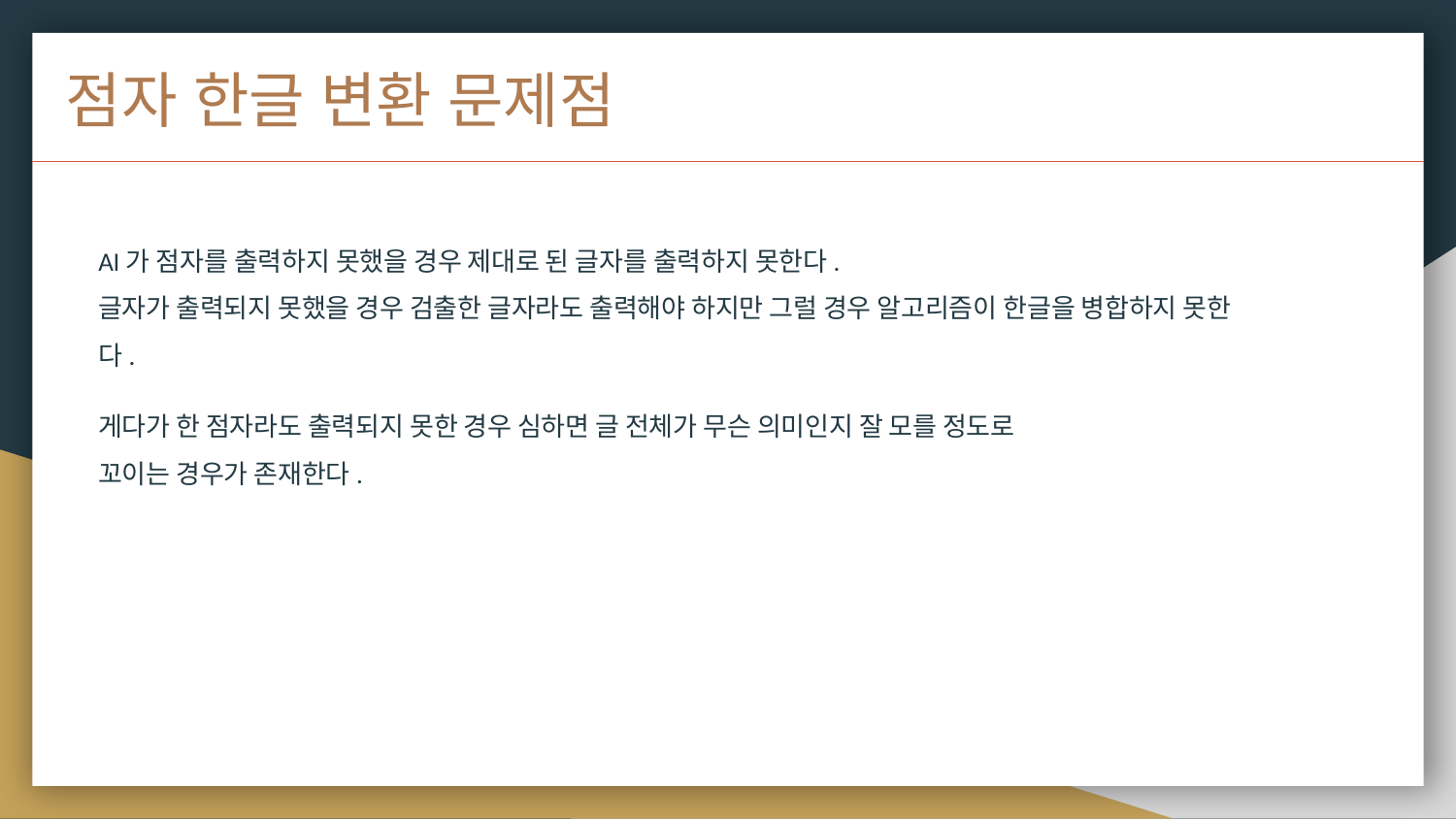

점자 한글 변환 문제점
AI가 점자를 출력하지 못했을 경우 제대로 된 글자를 출력하지 못한다.
글자가 출력되지 못했을 경우 검출한 글자라도 출력해야 하지만 그럴 경우 알고리즘이 한글을 병합하지 못한다.
게다가 한 점자라도 출력되지 못한 경우 심하면 글 전체가 무슨 의미인지 잘 모를 정도로
꼬이는 경우가 존재한다.